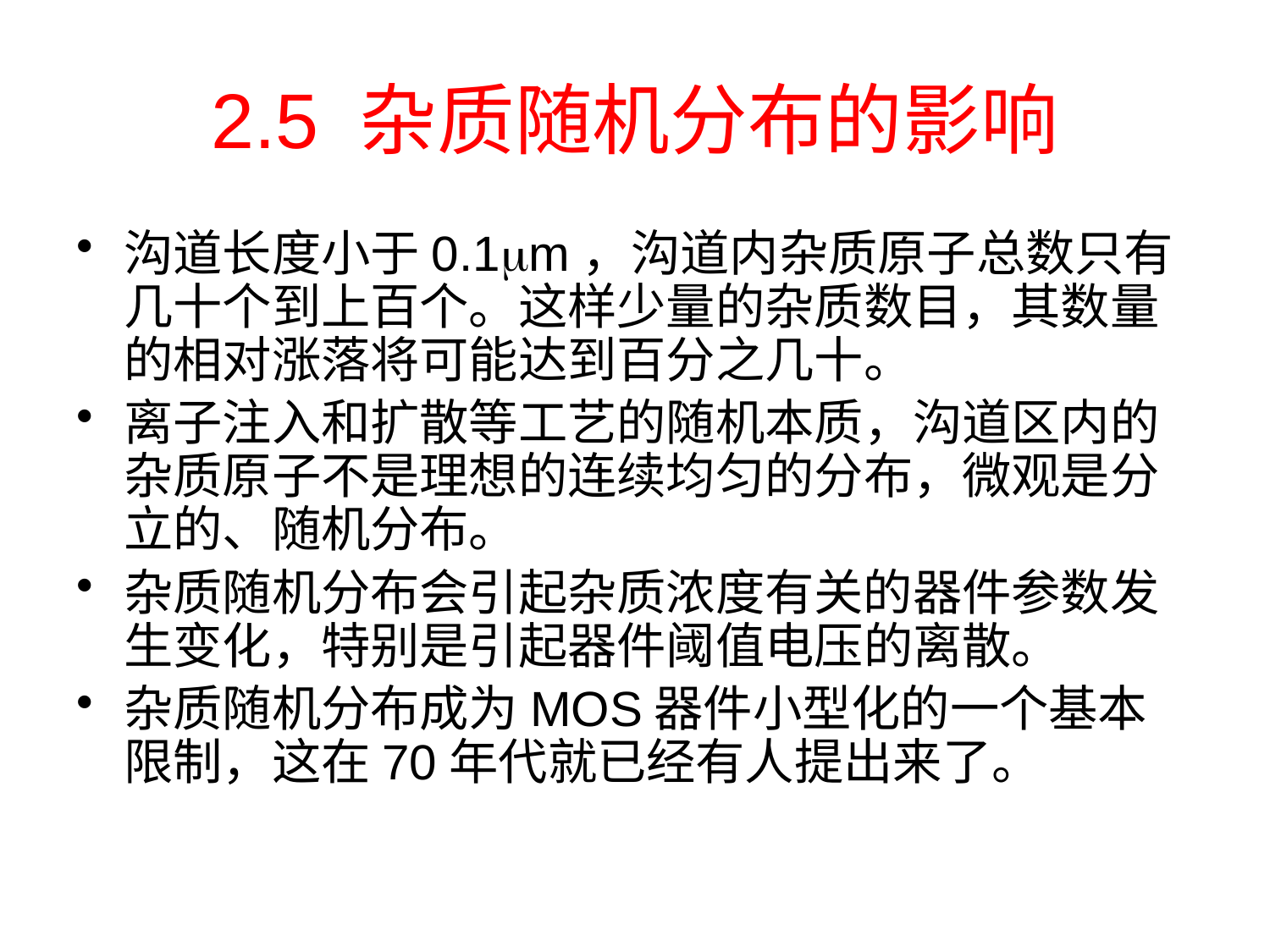

# 2.5 杂质随机分布的影响
沟道长度小于0.1μm，沟道内杂质原子总数只有几十个到上百个。这样少量的杂质数目，其数量的相对涨落将可能达到百分之几十。
离子注入和扩散等工艺的随机本质，沟道区内的杂质原子不是理想的连续均匀的分布，微观是分立的、随机分布。
杂质随机分布会引起杂质浓度有关的器件参数发生变化，特别是引起器件阈值电压的离散。
杂质随机分布成为MOS器件小型化的一个基本限制，这在70年代就已经有人提出来了。

64